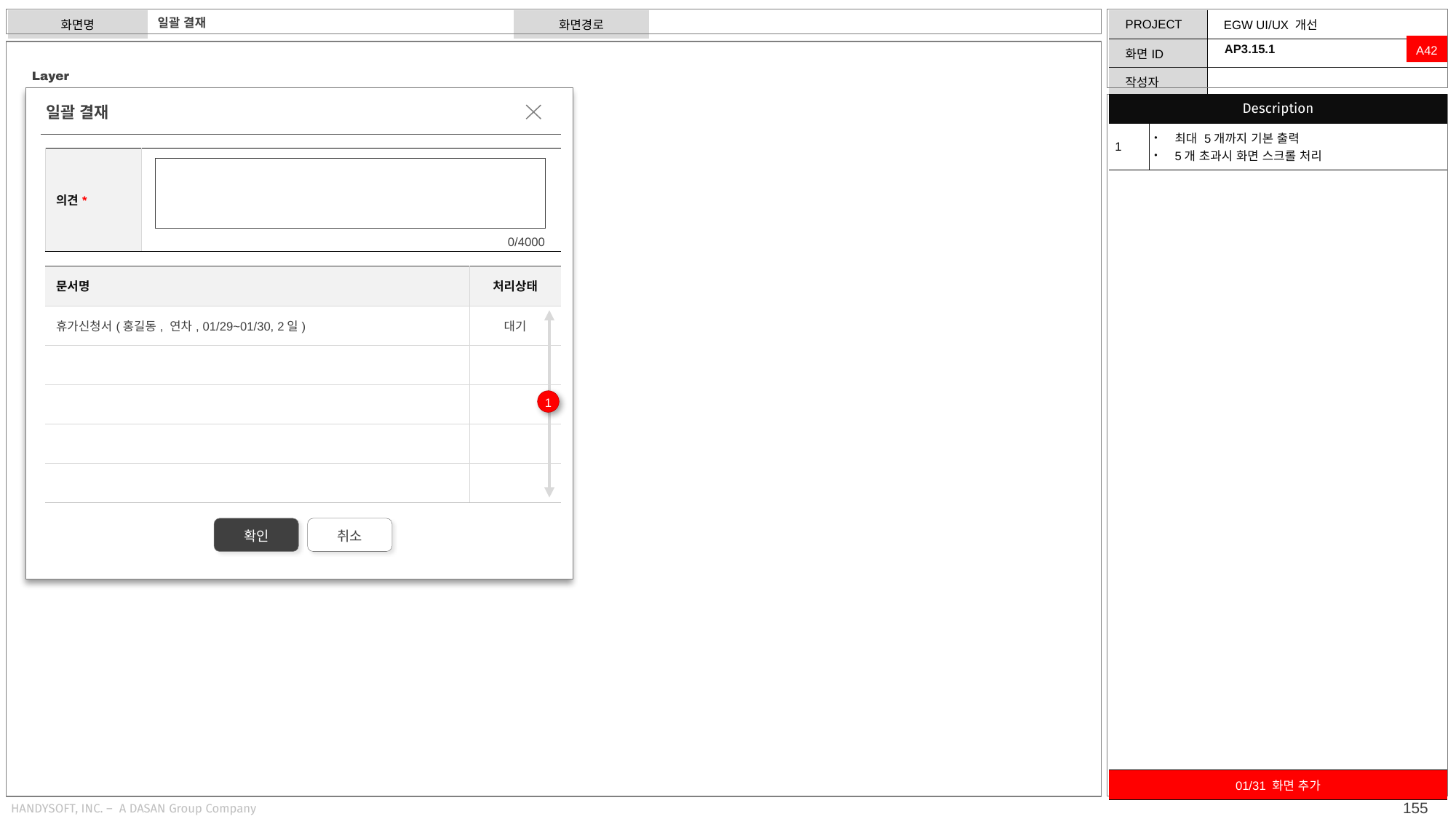

일괄 결재
A42
AP3.15.1
Layer

| Description |  |
| --- | --- |
| 1 | 최대 5개까지 기본 출력 5개 초과시 화면 스크롤 처리 |
일괄 결재

| 의견\* |  |
| --- | --- |

0/4000
| 문서명 | 처리상태 |
| --- | --- |
| 휴가신청서(홍길동, 연차, 01/29~01/30, 2일) | 대기 |
|  |  |
|  |  |
|  |  |
|  |  |
1
확인
취소
| 01/31 화면 추가 |
| --- |